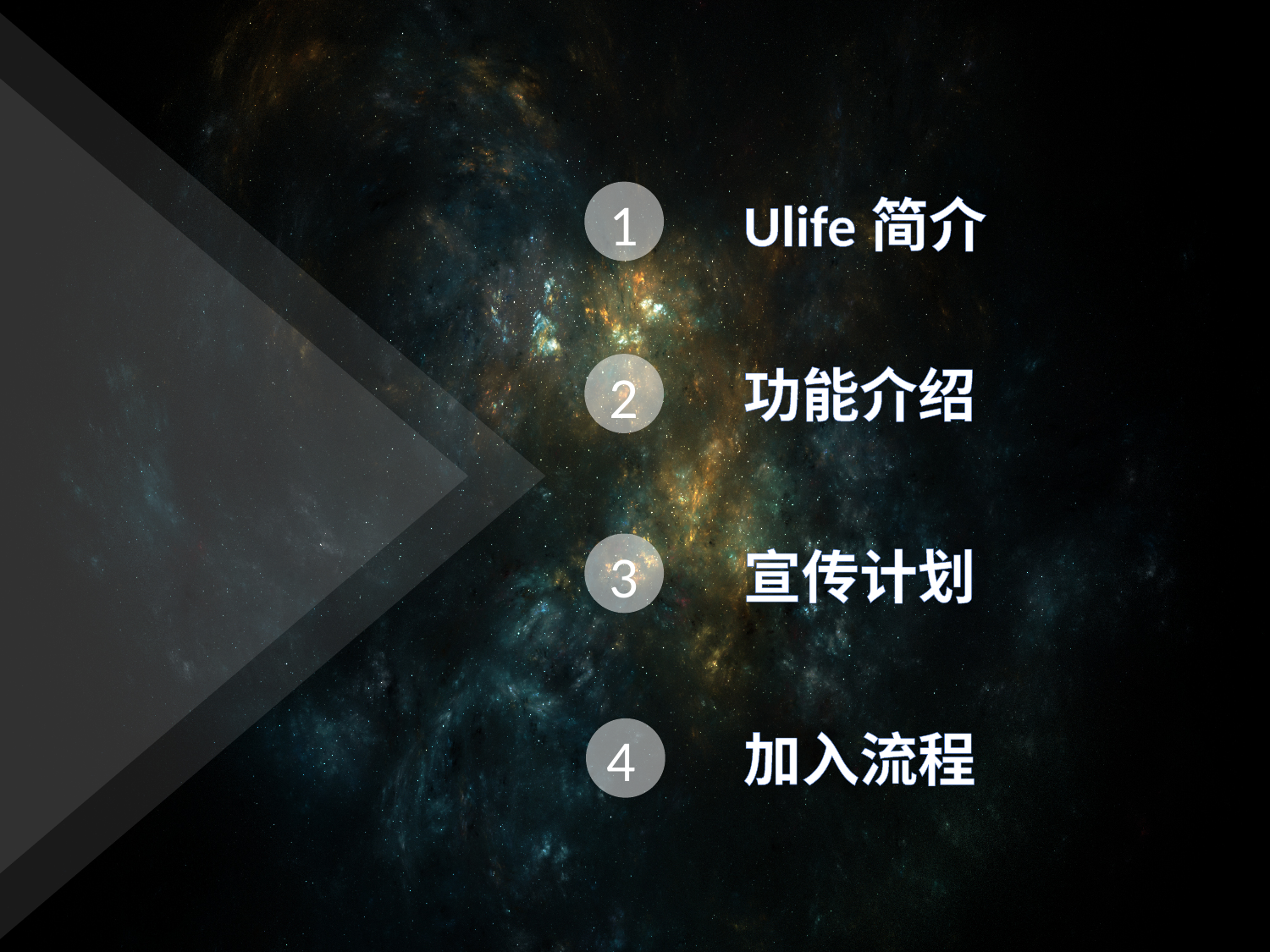

1
Ulife简介
功能介绍

2

3
宣传计划
加入流程
4